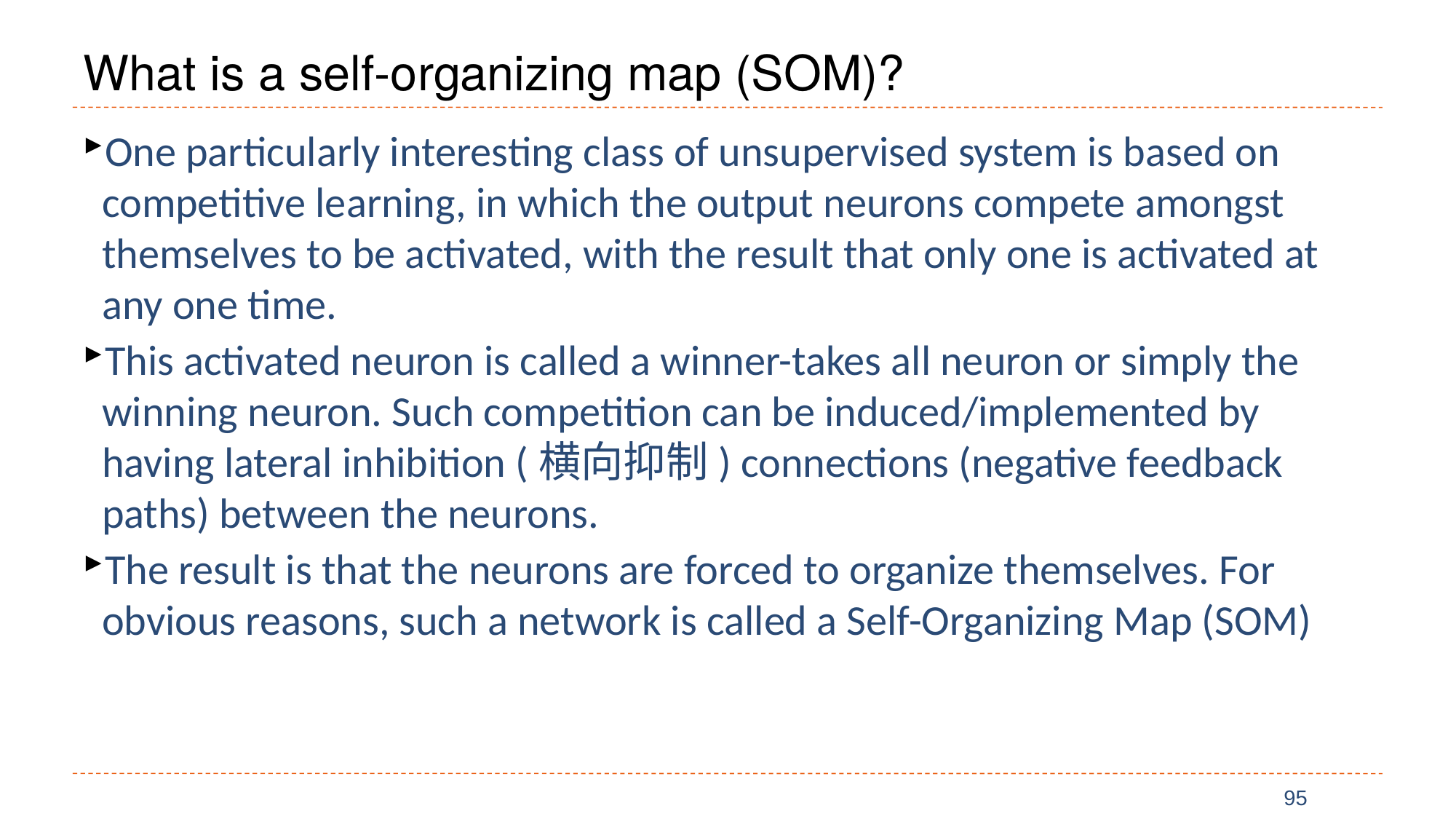

# What is a self-organizing map (SOM)?
One particularly interesting class of unsupervised system is based on competitive learning, in which the output neurons compete amongst themselves to be activated, with the result that only one is activated at any one time.
This activated neuron is called a winner-takes all neuron or simply the winning neuron. Such competition can be induced/implemented by having lateral inhibition (横向抑制) connections (negative feedback paths) between the neurons.
The result is that the neurons are forced to organize themselves. For obvious reasons, such a network is called a Self-Organizing Map (SOM)